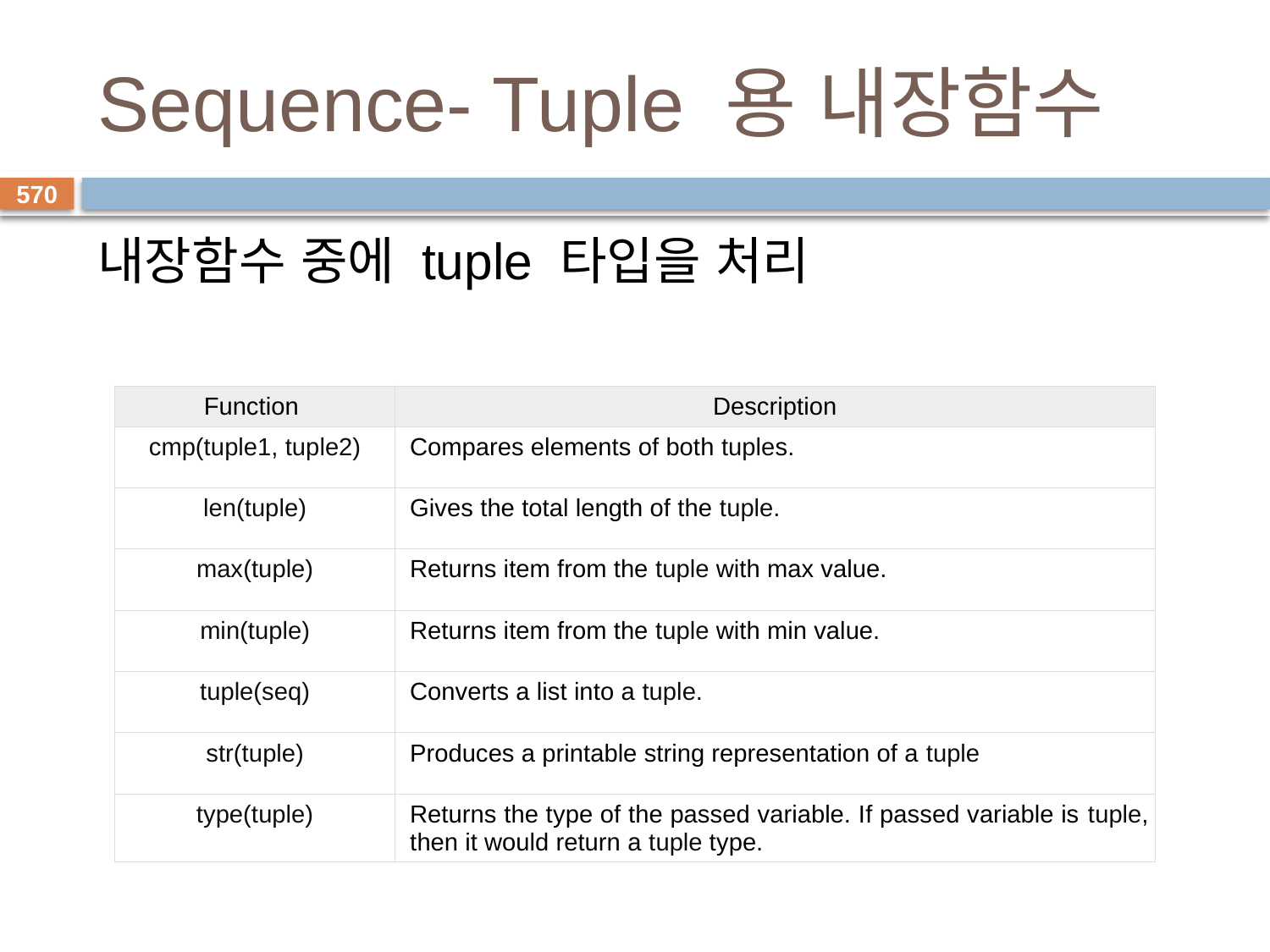

# Sequence- Tuple 용 내장함수
570
내장함수 중에 tuple 타입을 처리
| Function | Description |
| --- | --- |
| cmp(tuple1, tuple2) | Compares elements of both tuples. |
| len(tuple) | Gives the total length of the tuple. |
| max(tuple) | Returns item from the tuple with max value. |
| min(tuple) | Returns item from the tuple with min value. |
| tuple(seq) | Converts a list into a tuple. |
| str(tuple) | Produces a printable string representation of a tuple |
| type(tuple) | Returns the type of the passed variable. If passed variable is tuple, then it would return a tuple type. |